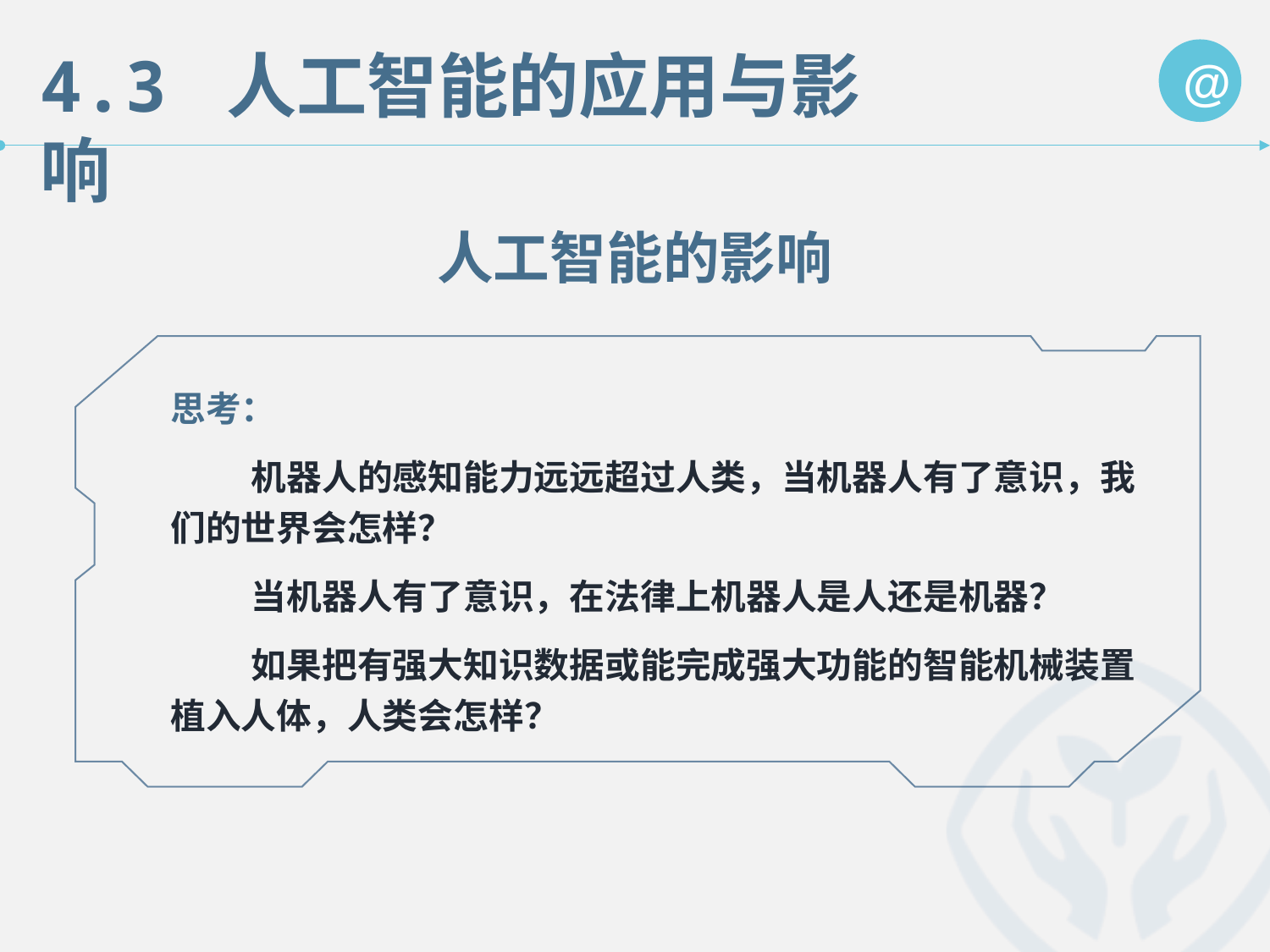

4.3 人工智能的应用与影响
@
人工智能的影响

思考：
         机器人的感知能力远远超过人类，当机器人有了意识，我们的世界会怎样？
         当机器人有了意识，在法律上机器人是人还是机器？
         如果把有强大知识数据或能完成强大功能的智能机械装置植入人体，人类会怎样？